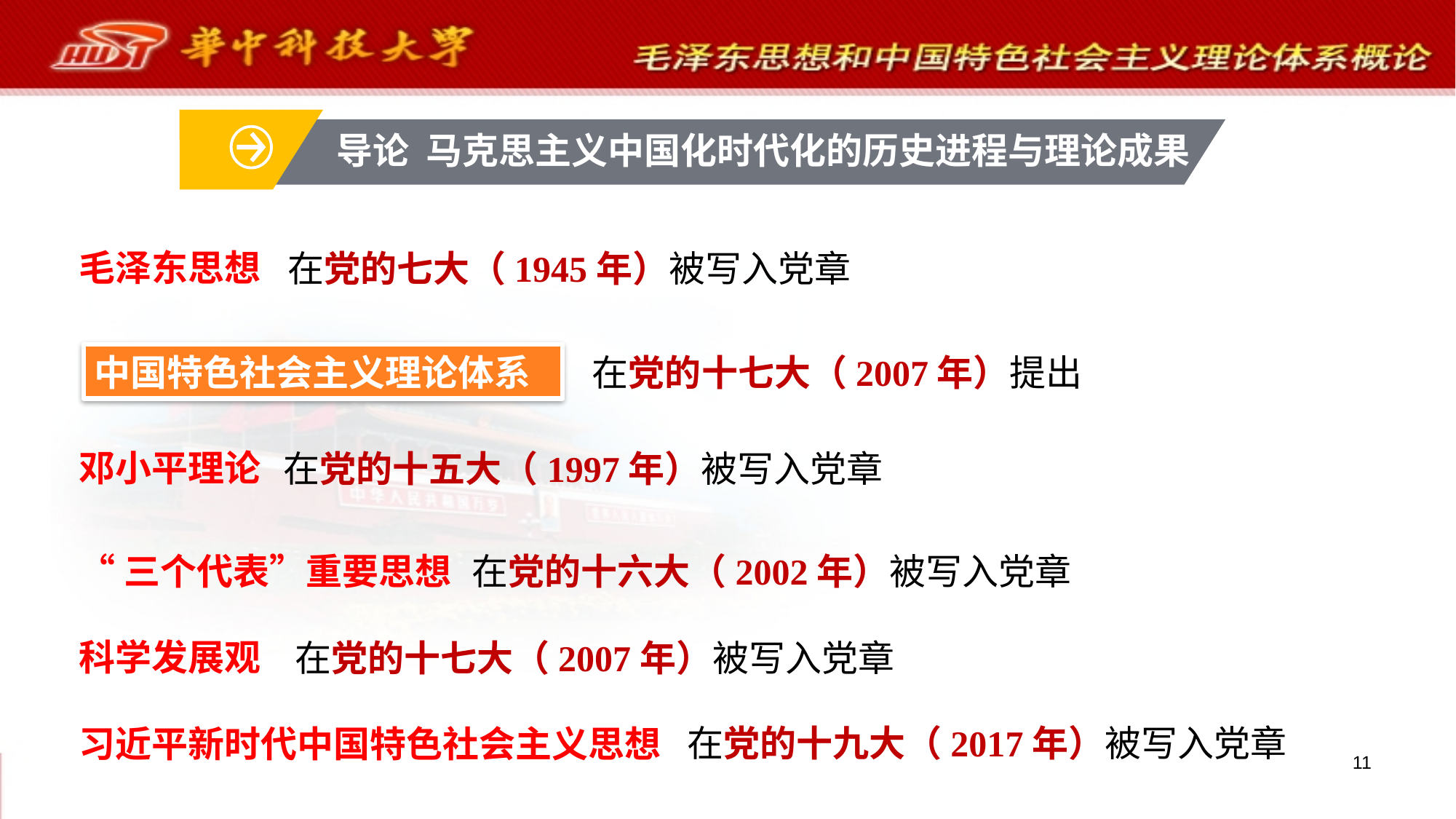

导论  马克思主义中国化时代化的历史进程与理论成果

毛泽东思想
在党的七大（1945年）被写入党章
中国特色社会主义理论体系
在党的十七大（2007年）提出
邓小平理论
在党的十五大（1997年）被写入党章
在党的十六大（2002年）被写入党章
“三个代表”重要思想
科学发展观
在党的十七大（2007年）被写入党章
在党的十九大（2017年）被写入党章
习近平新时代中国特色社会主义思想
11